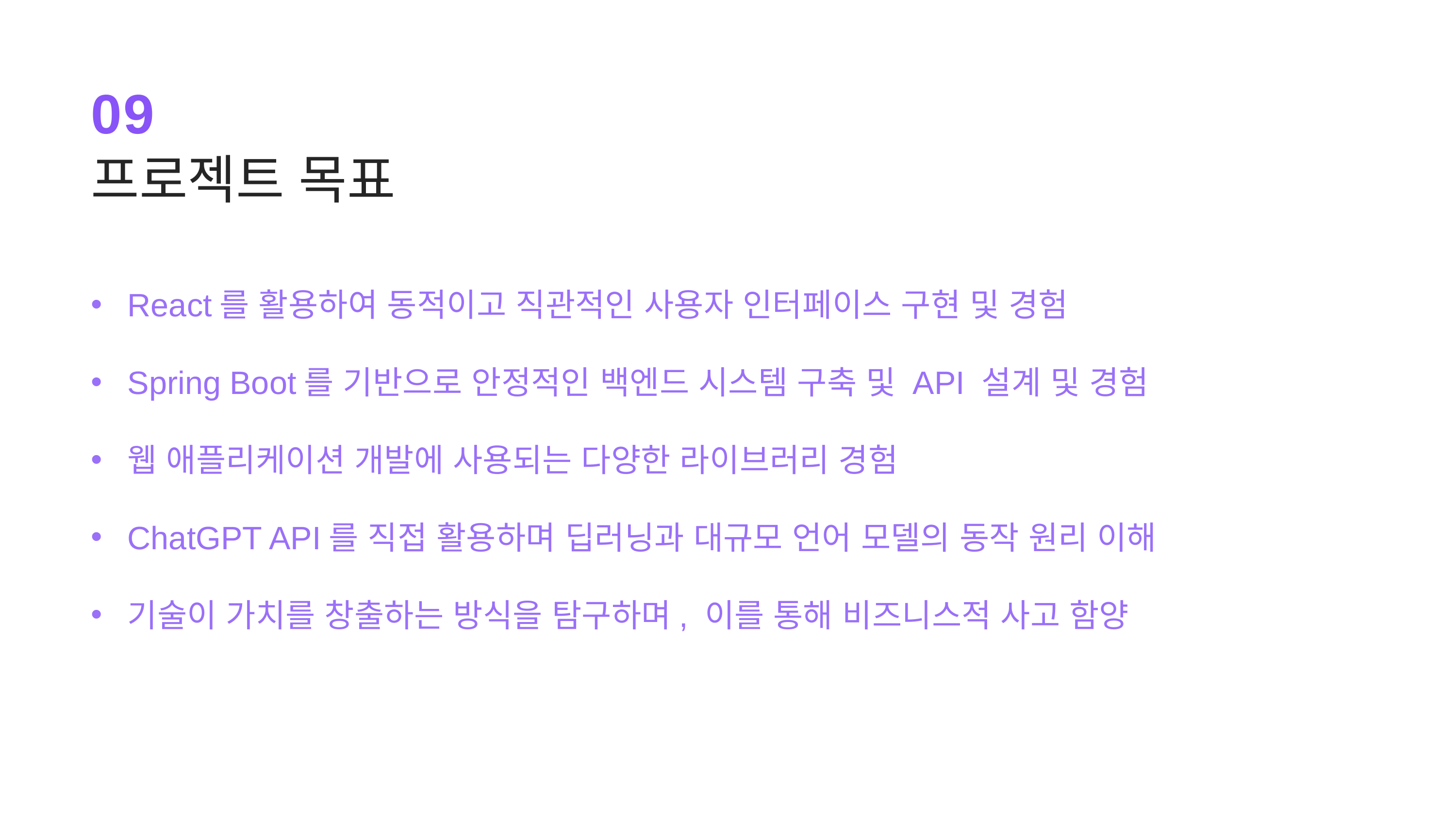

09
프로젝트 목표
React를 활용하여 동적이고 직관적인 사용자 인터페이스 구현 및 경험
Spring Boot를 기반으로 안정적인 백엔드 시스템 구축 및 API 설계 및 경험
웹 애플리케이션 개발에 사용되는 다양한 라이브러리 경험
ChatGPT API를 직접 활용하며 딥러닝과 대규모 언어 모델의 동작 원리 이해
기술이 가치를 창출하는 방식을 탐구하며, 이를 통해 비즈니스적 사고 함양